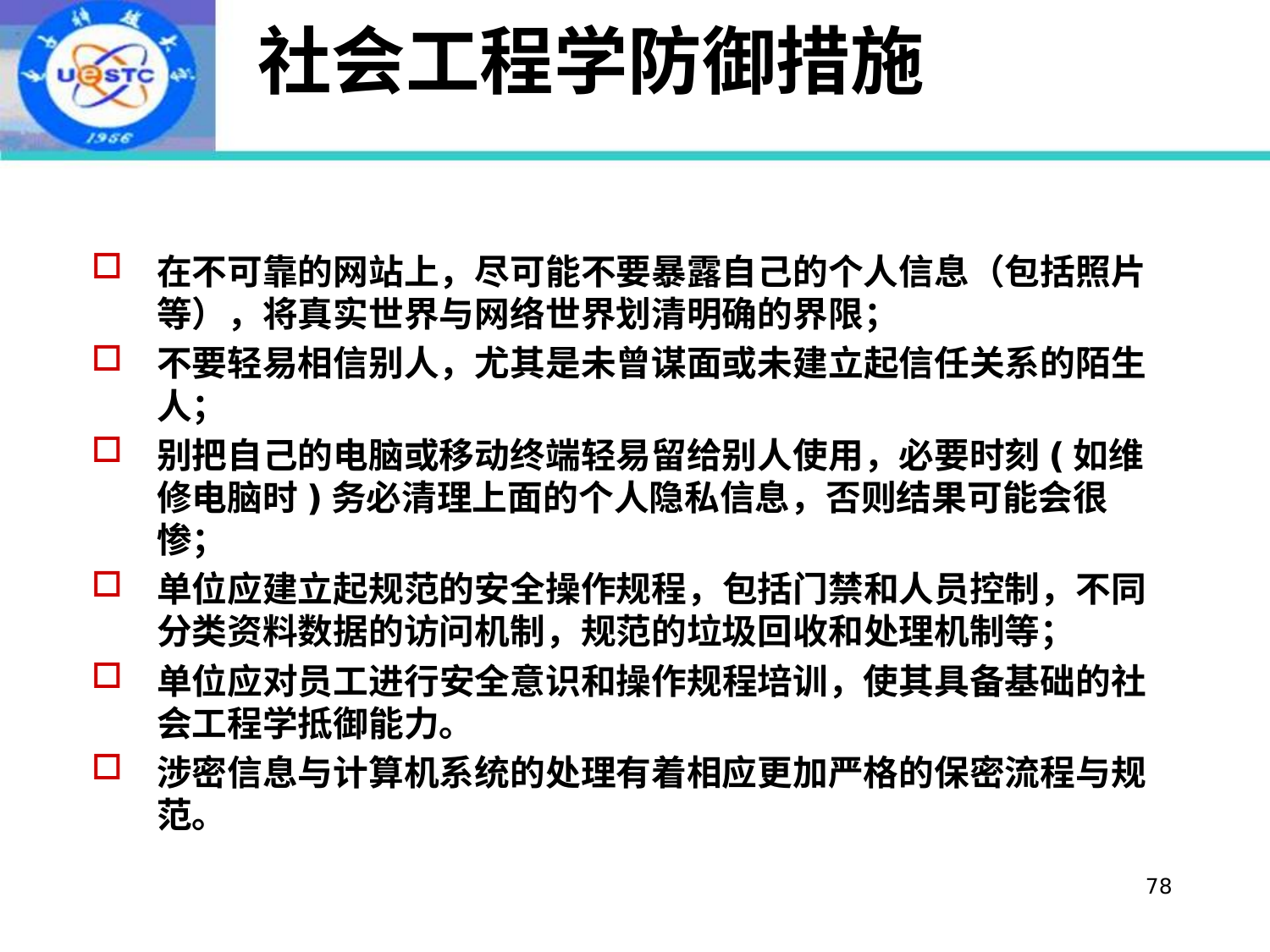

# 社会工程学防御措施
在不可靠的网站上，尽可能不要暴露自己的个人信息（包括照片等），将真实世界与网络世界划清明确的界限；
不要轻易相信别人，尤其是未曾谋面或未建立起信任关系的陌生人；
别把自己的电脑或移动终端轻易留给别人使用，必要时刻(如维修电脑时)务必清理上面的个人隐私信息，否则结果可能会很惨；
单位应建立起规范的安全操作规程，包括门禁和人员控制，不同分类资料数据的访问机制，规范的垃圾回收和处理机制等；
单位应对员工进行安全意识和操作规程培训，使其具备基础的社会工程学抵御能力。
涉密信息与计算机系统的处理有着相应更加严格的保密流程与规范。

78